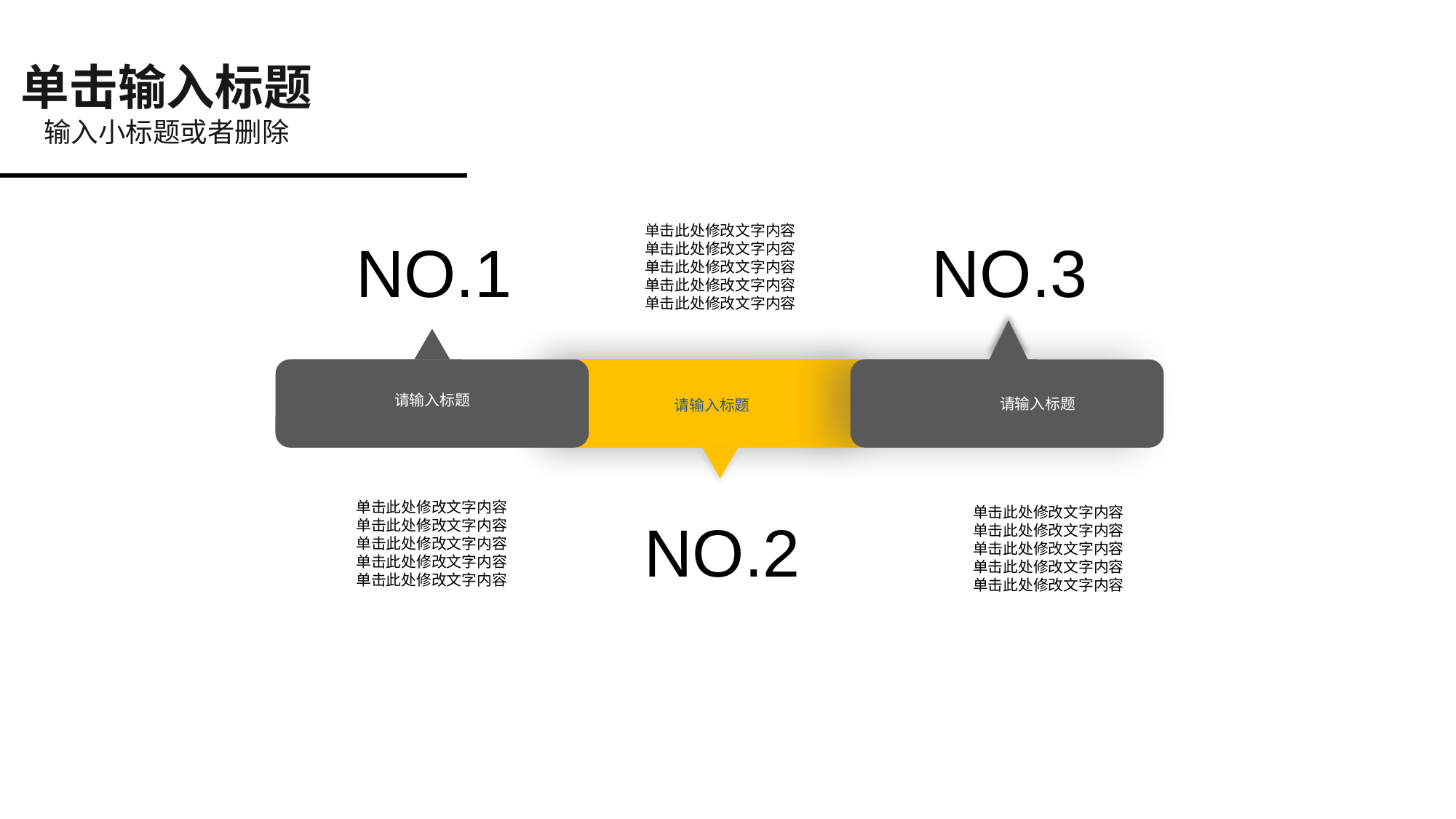

单击输入标题
输入小标题或者删除
单击此处修改文字内容
单击此处修改文字内容
单击此处修改文字内容
单击此处修改文字内容
单击此处修改文字内容
NO.3
NO.1

请输入标题

请输入标题

请输入标题

单击此处修改文字内容
单击此处修改文字内容
单击此处修改文字内容
单击此处修改文字内容
单击此处修改文字内容
单击此处修改文字内容
单击此处修改文字内容
单击此处修改文字内容
单击此处修改文字内容
单击此处修改文字内容
NO.2